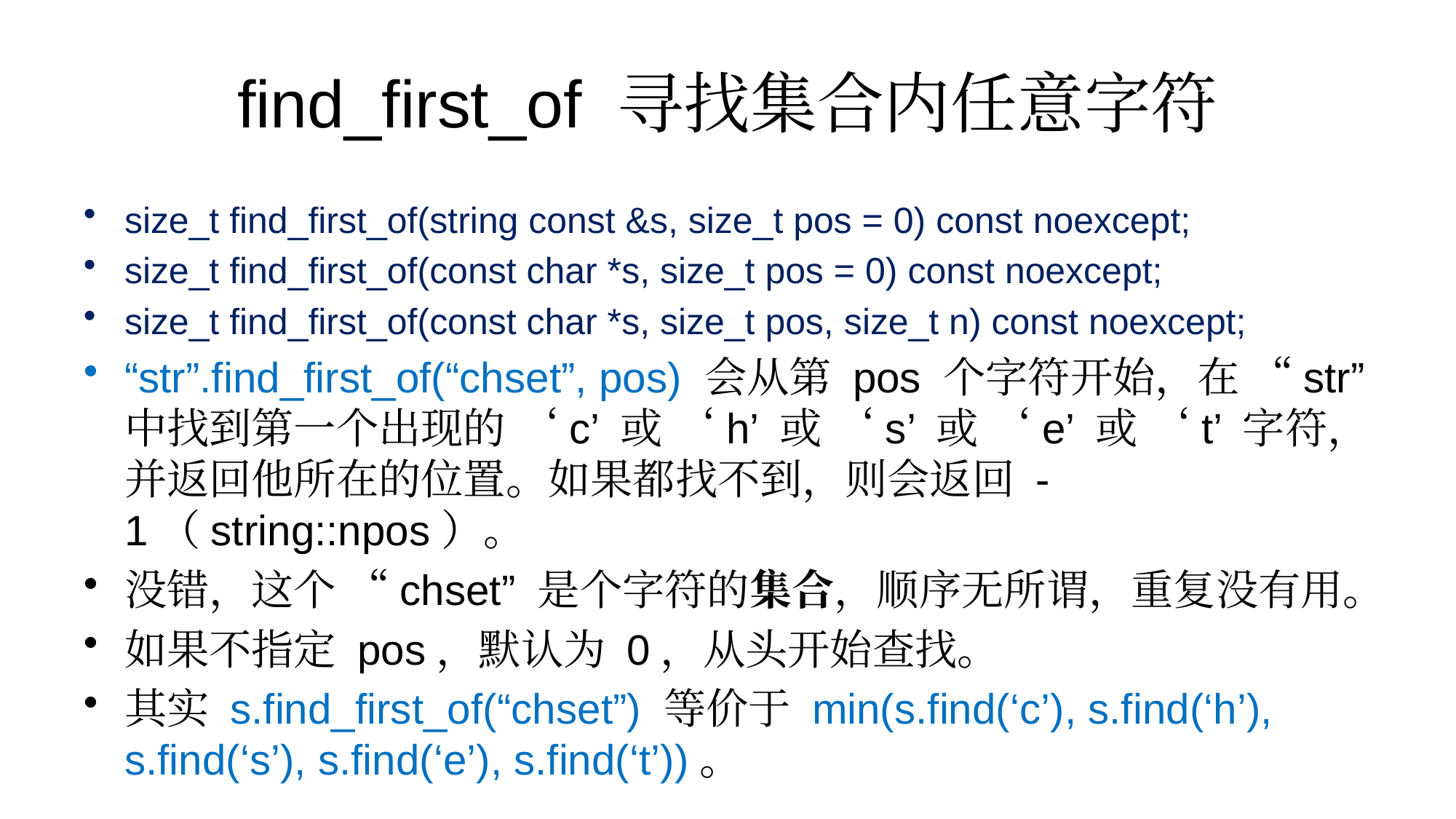

# find_first_of 寻找集合内任意字符
size_t find_first_of(string const &s, size_t pos = 0) const noexcept;
size_t find_first_of(const char *s, size_t pos = 0) const noexcept;
size_t find_first_of(const char *s, size_t pos, size_t n) const noexcept;
“str”.find_first_of(“chset”, pos) 会从第 pos 个字符开始，在 “str” 中找到第一个出现的 ‘c’ 或 ‘h’ 或 ‘s’ 或 ‘e’ 或 ‘t’ 字符，并返回他所在的位置。如果都找不到，则会返回 -1（string::npos）。
没错，这个 “chset” 是个字符的集合，顺序无所谓，重复没有用。
如果不指定 pos，默认为 0，从头开始查找。
其实 s.find_first_of(“chset”) 等价于 min(s.find(‘c’), s.find(‘h’), s.find(‘s’), s.find(‘e’), s.find(‘t’))。